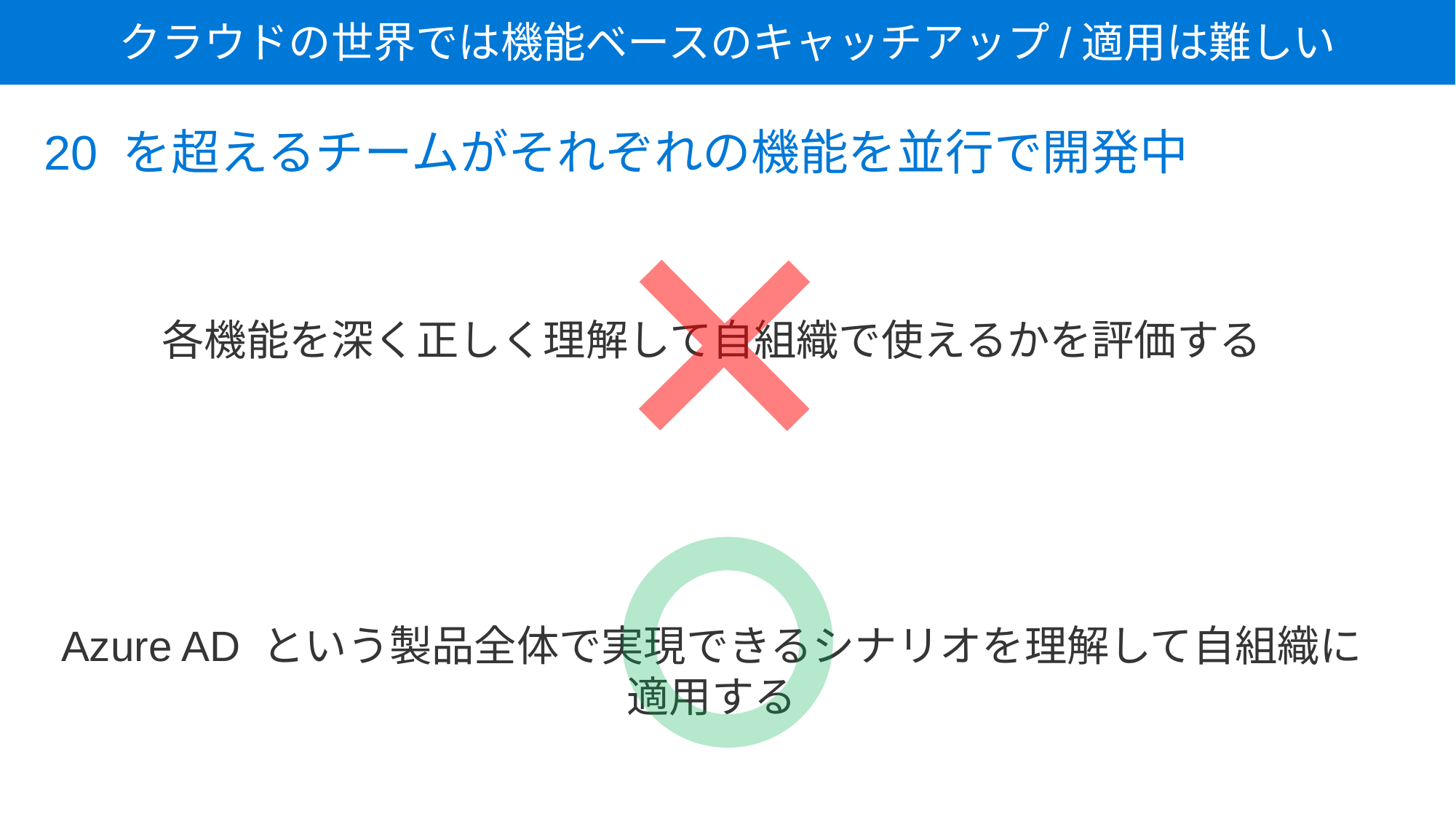

クラウドの世界では機能ベースのキャッチアップ/適用は難しい
20 を超えるチームがそれぞれの機能を並行で開発中

各機能を深く正しく理解して自組織で使えるかを評価する

Azure AD という製品全体で実現できるシナリオを理解して自組織に適用する